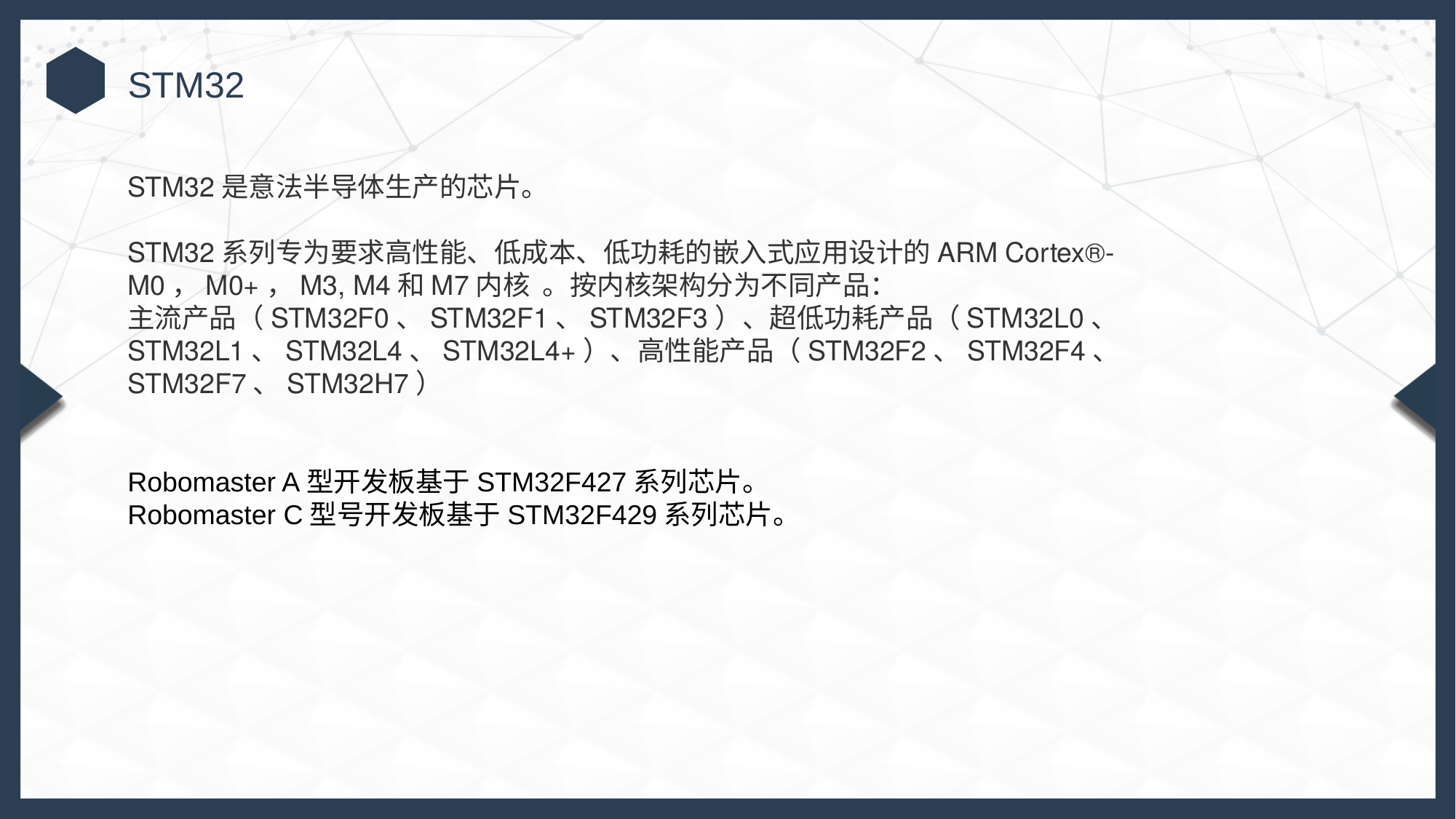

STM32
STM32是意法半导体生产的芯片。

STM32系列专为要求高性能、低成本、低功耗的嵌入式应用设计的ARM Cortex®-M0，M0+，M3, M4和M7内核  。按内核架构分为不同产品：
主流产品（STM32F0、STM32F1、STM32F3）、超低功耗产品（STM32L0、STM32L1、STM32L4、STM32L4+）、高性能产品（STM32F2、STM32F4、STM32F7、STM32H7）

Robomaster A型开发板基于STM32F427系列芯片。
Robomaster C型号开发板基于STM32F429系列芯片。